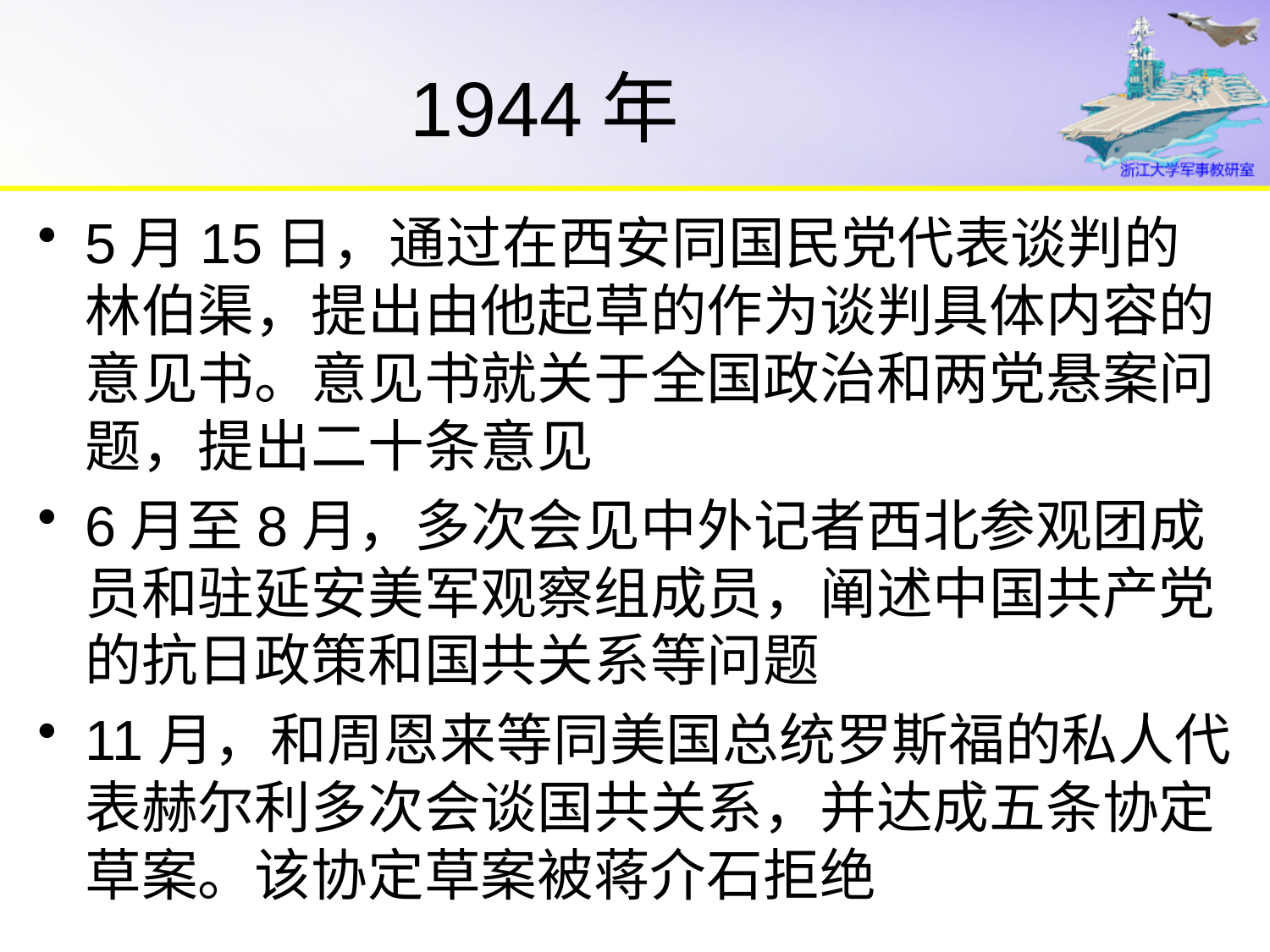

# 1944年
5月15日，通过在西安同国民党代表谈判的林伯渠，提出由他起草的作为谈判具体内容的意见书。意见书就关于全国政治和两党悬案问题，提出二十条意见
6月至8月，多次会见中外记者西北参观团成员和驻延安美军观察组成员，阐述中国共产党的抗日政策和国共关系等问题
11月，和周恩来等同美国总统罗斯福的私人代表赫尔利多次会谈国共关系，并达成五条协定草案。该协定草案被蒋介石拒绝